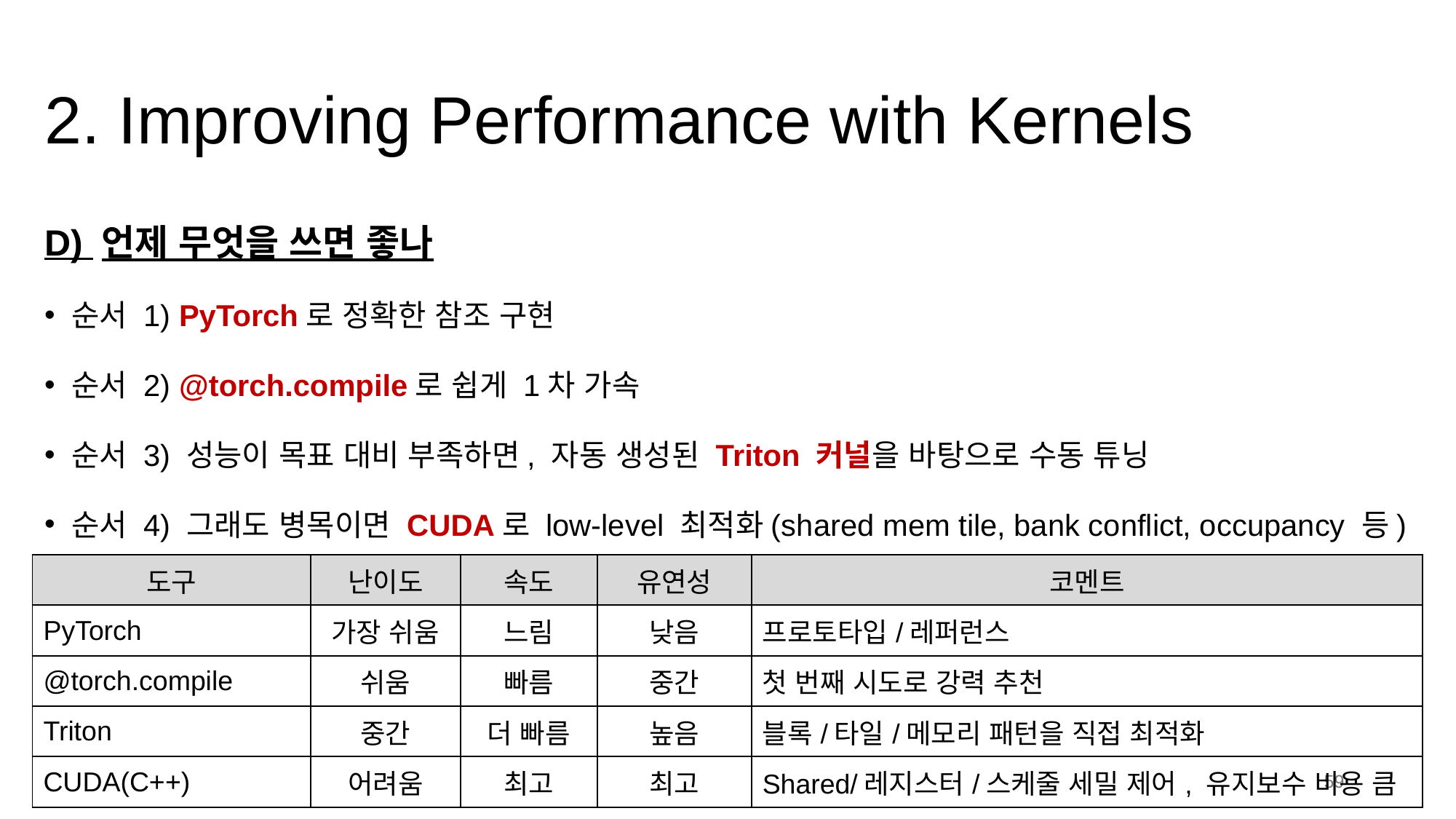

# 2. Improving Performance with Kernels
D) 언제 무엇을 쓰면 좋나
순서 1) PyTorch로 정확한 참조 구현
순서 2) @torch.compile로 쉽게 1차 가속
순서 3) 성능이 목표 대비 부족하면, 자동 생성된 Triton 커널을 바탕으로 수동 튜닝
순서 4) 그래도 병목이면 CUDA로 low-level 최적화(shared mem tile, bank conflict, occupancy 등)

| 도구 | 난이도 | 속도 | 유연성 | 코멘트 |
| --- | --- | --- | --- | --- |
| PyTorch | 가장 쉬움 | 느림 | 낮음 | 프로토타입/레퍼런스 |
| @torch.compile | 쉬움 | 빠름 | 중간 | 첫 번째 시도로 강력 추천 |
| Triton | 중간 | 더 빠름 | 높음 | 블록/타일/메모리 패턴을 직접 최적화 |
| CUDA(C++) | 어려움 | 최고 | 최고 | Shared/레지스터/스케줄 세밀 제어, 유지보수 비용 큼 |
59